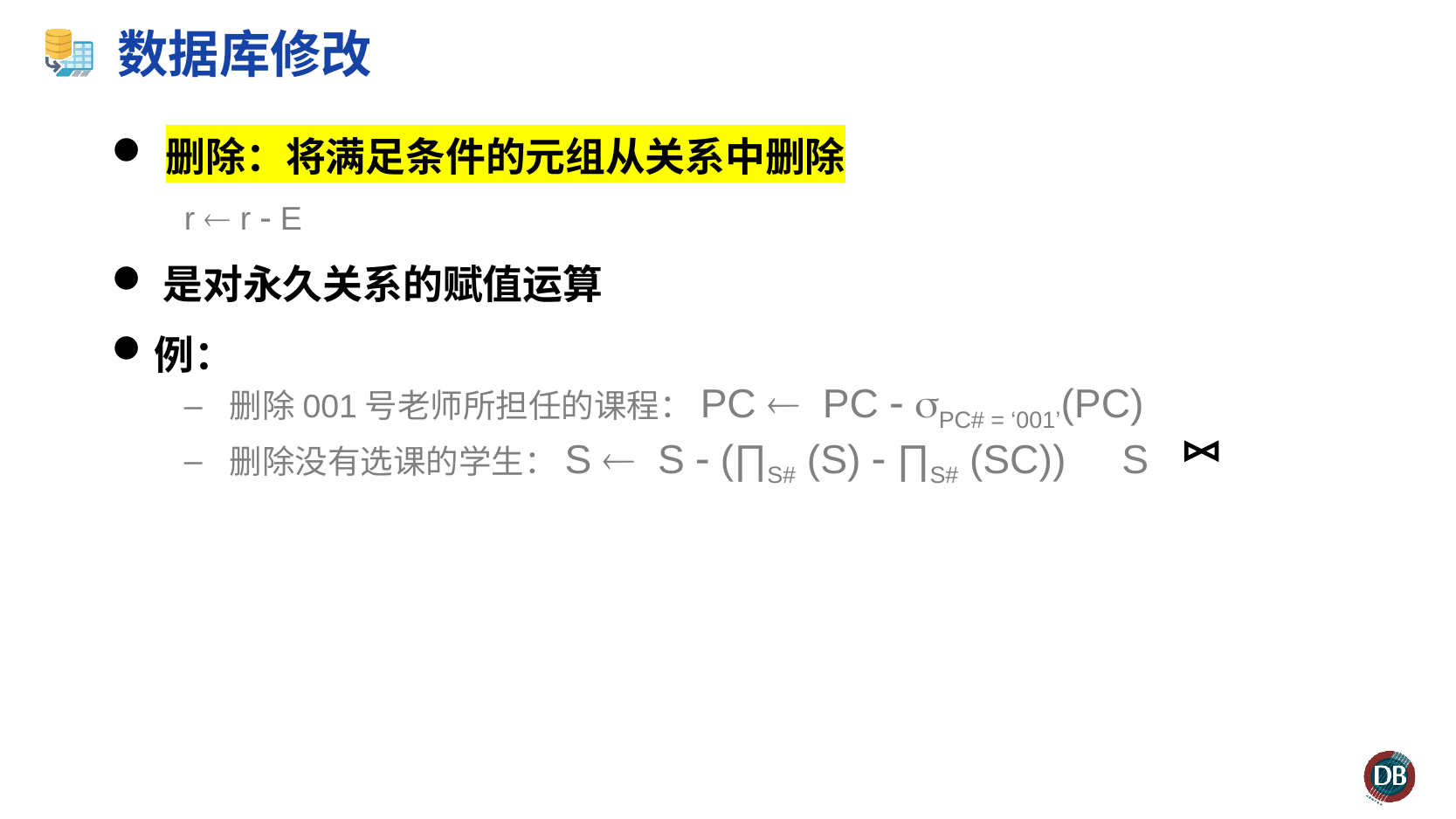

# 数据库修改
删除：将满足条件的元组从关系中删除
r ← r − E
是对永久关系的赋值运算
例：
删除001号老师所担任的课程：PC ←  PC − σPC# = ‘001’(PC)
删除没有选课的学生：S ←  S − (∏S# (S) − ∏S# (SC))     S